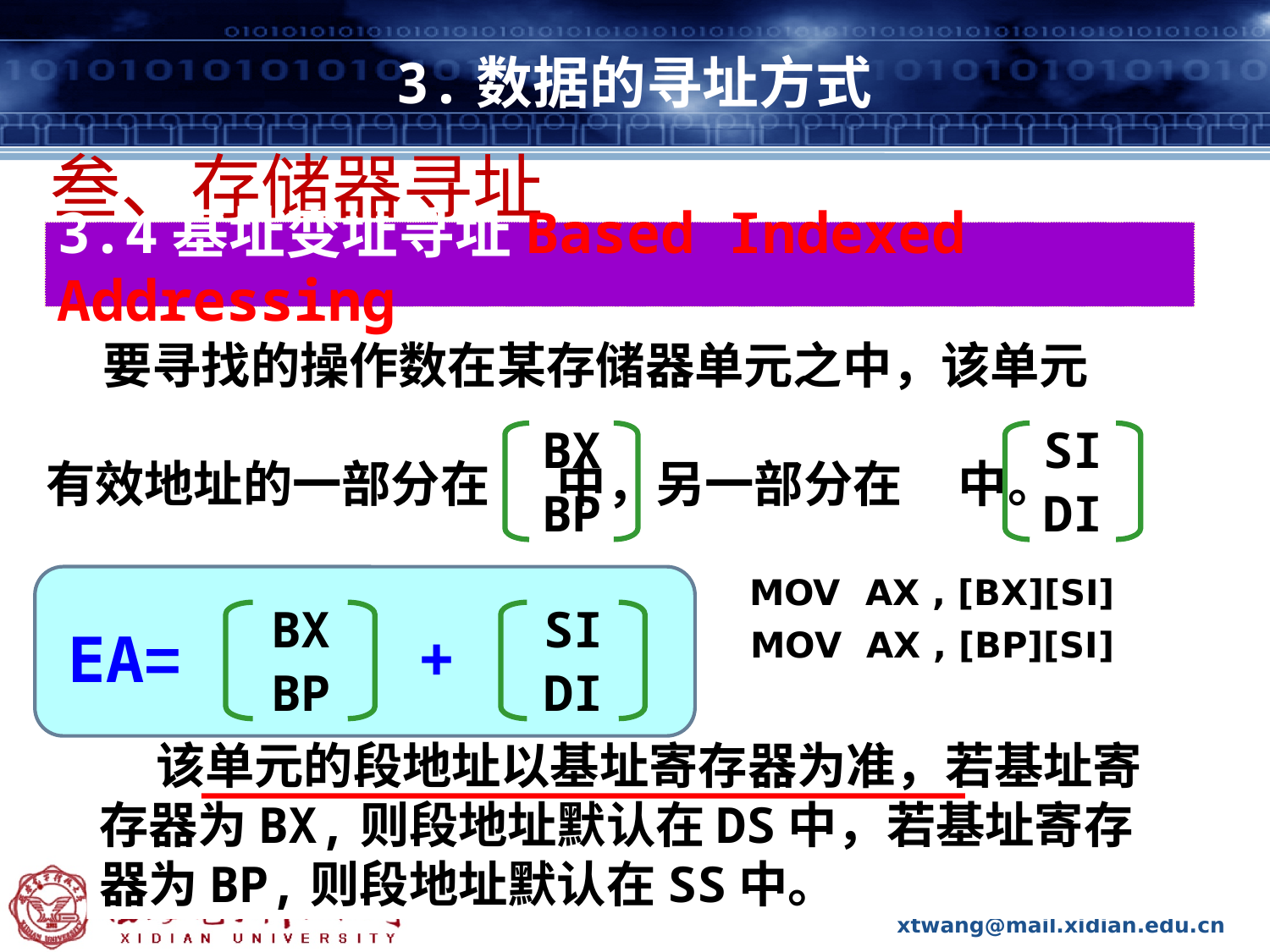

# 3.数据的寻址方式
叁、存储器寻址
3.4基址变址寻址Based Indexed Addressing
    要寻找的操作数在某存储器单元之中，该单元

有效地址的一部分在      中，另一部分在     中。
BX

BP
SI

DI
MOV  AX , [BX][SI]

BX

BP
SI

DI
EA=
+
MOV  AX , [BP][SI]
    该单元的段地址以基址寄存器为准，若基址寄存器为BX,则段地址默认在DS中，若基址寄存器为BP,则段地址默认在SS中。